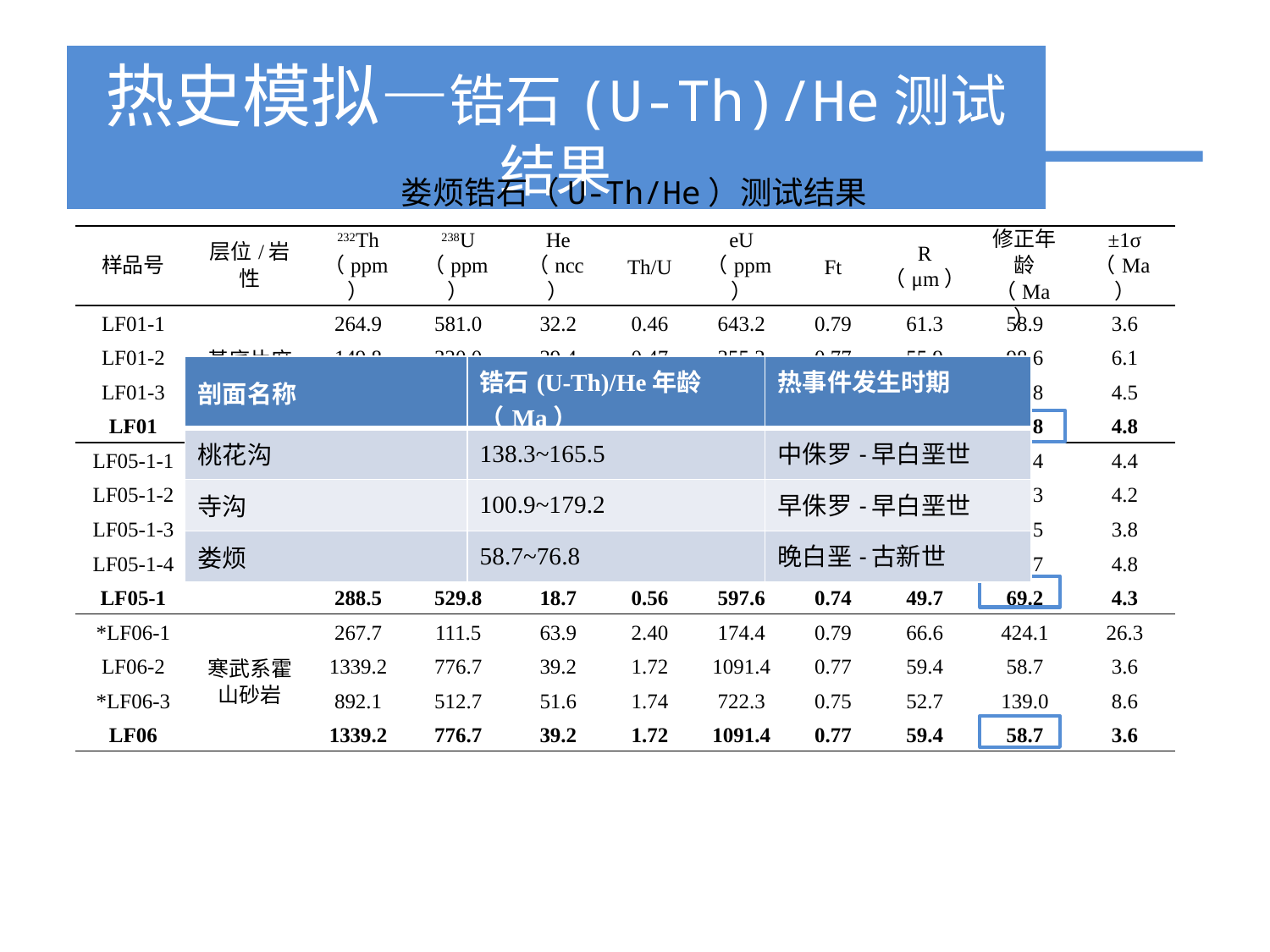

热史模拟—锆石(U-Th)/He测试结果

娄烦锆石（U-Th/He）测试结果
| 样品号 | 层位/岩性 | 232Th （ppm） | 238U （ppm） | He （ncc） | Th/U | eU （ppm） | Ft | R （μm） | 修正年龄 （Ma） | ±1σ （Ma） |
| --- | --- | --- | --- | --- | --- | --- | --- | --- | --- | --- |
| LF01-1 | 基底片麻岩 | 264.9 | 581.0 | 32.2 | 0.46 | 643.2 | 0.79 | 61.3 | 58.9 | 3.6 |
| LF01-2 |  | 149.8 | 320.0 | 29.4 | 0.47 | 355.2 | 0.77 | 55.9 | 98.6 | 6.1 |
| LF01-3 |  | 208.2 | 429.7 | 46.5 | 0.48 | 478.7 | 0.82 | 70.5 | 72.8 | 4.5 |
| LF01 |  | 207.6 | 443.6 | 36.0 | 0.47 | 492.4 | 0.79 | 62.5 | 76.8 | 4.8 |
| LF05-1-1 | 寒武系霍山砂岩 | 342.8 | 573.6 | 29.2 | 0.60 | 654.2 | 0.78 | 57.2 | 70.4 | 4.4 |
| LF05-1-2 |  | 286.0 | 432.3 | 12.3 | 0.66 | 499.5 | 0.72 | 45.6 | 67.3 | 4.2 |
| LF05-1-3 |  | 153.1 | 584.9 | 13.9 | 0.26 | 620.9 | 0.73 | 46.5 | 61.5 | 3.8 |
| LF05-1-4 |  | 372.1 | 528.5 | 19.3 | 0.70 | 615.9 | 0.73 | 49.5 | 77.7 | 4.8 |
| LF05-1 |  | 288.5 | 529.8 | 18.7 | 0.56 | 597.6 | 0.74 | 49.7 | 69.2 | 4.3 |
| \*LF06-1 | 寒武系霍山砂岩 | 267.7 | 111.5 | 63.9 | 2.40 | 174.4 | 0.79 | 66.6 | 424.1 | 26.3 |
| LF06-2 |  | 1339.2 | 776.7 | 39.2 | 1.72 | 1091.4 | 0.77 | 59.4 | 58.7 | 3.6 |
| \*LF06-3 |  | 892.1 | 512.7 | 51.6 | 1.74 | 722.3 | 0.75 | 52.7 | 139.0 | 8.6 |
| LF06 |  | 1339.2 | 776.7 | 39.2 | 1.72 | 1091.4 | 0.77 | 59.4 | 58.7 | 3.6 |
| 剖面名称 | 锆石(U-Th)/He年龄（Ma） | 热事件发生时期 |
| --- | --- | --- |
| 桃花沟 | 138.3~165.5 | 中侏罗-早白垩世 |
| 寺沟 | 100.9~179.2 | 早侏罗-早白垩世 |
| 娄烦 | 58.7~76.8 | 晚白垩-古新世 |